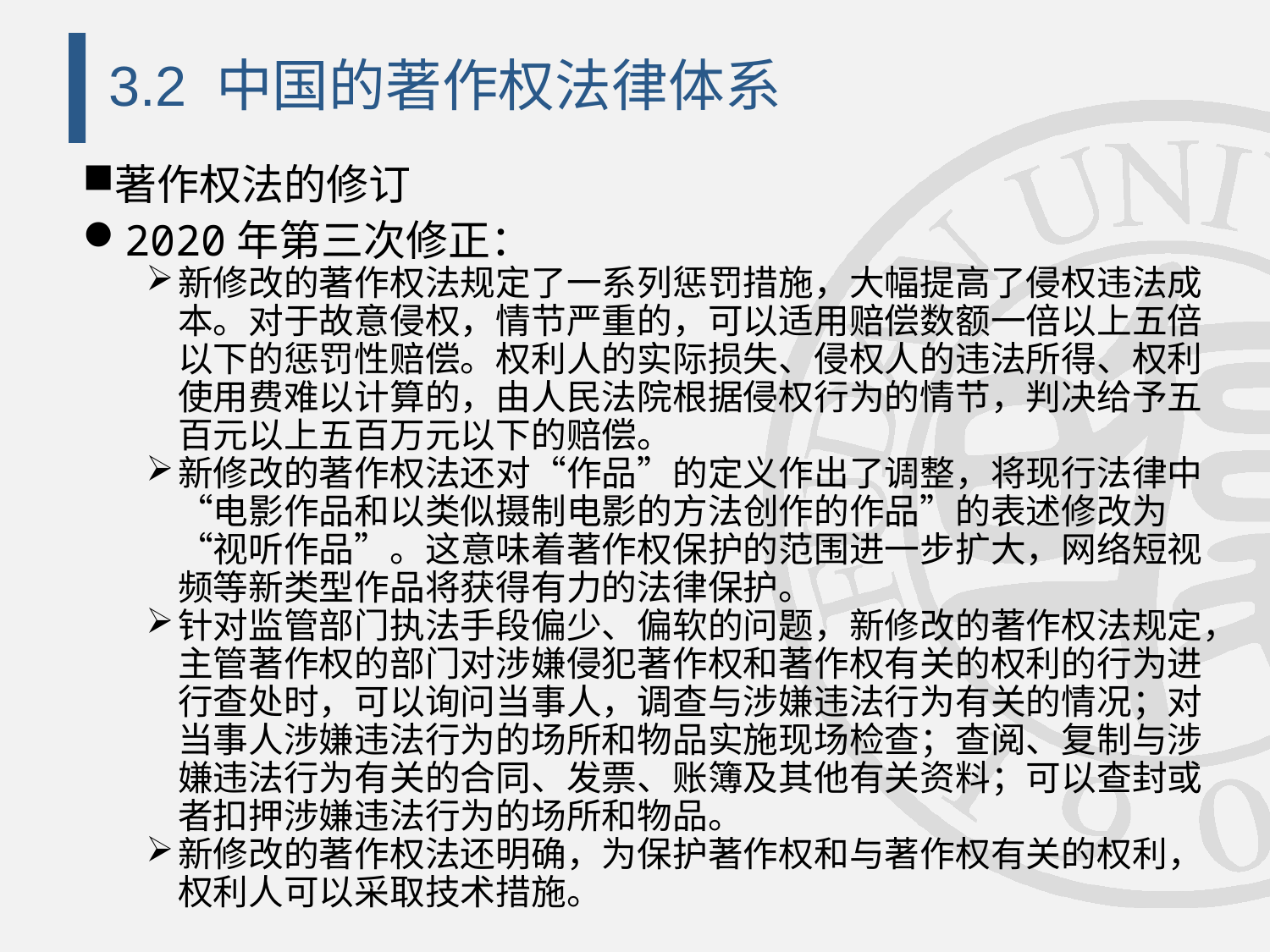

# 3.2 中国的著作权法律体系
著作权法的修订
2020年第三次修正：
新修改的著作权法规定了一系列惩罚措施，大幅提高了侵权违法成本。对于故意侵权，情节严重的，可以适用赔偿数额一倍以上五倍以下的惩罚性赔偿。权利人的实际损失、侵权人的违法所得、权利使用费难以计算的，由人民法院根据侵权行为的情节，判决给予五百元以上五百万元以下的赔偿。
新修改的著作权法还对“作品”的定义作出了调整，将现行法律中“电影作品和以类似摄制电影的方法创作的作品”的表述修改为“视听作品”。这意味着著作权保护的范围进一步扩大，网络短视频等新类型作品将获得有力的法律保护。
针对监管部门执法手段偏少、偏软的问题，新修改的著作权法规定，主管著作权的部门对涉嫌侵犯著作权和著作权有关的权利的行为进行查处时，可以询问当事人，调查与涉嫌违法行为有关的情况；对当事人涉嫌违法行为的场所和物品实施现场检查；查阅、复制与涉嫌违法行为有关的合同、发票、账簿及其他有关资料；可以查封或者扣押涉嫌违法行为的场所和物品。
新修改的著作权法还明确，为保护著作权和与著作权有关的权利，权利人可以采取技术措施。